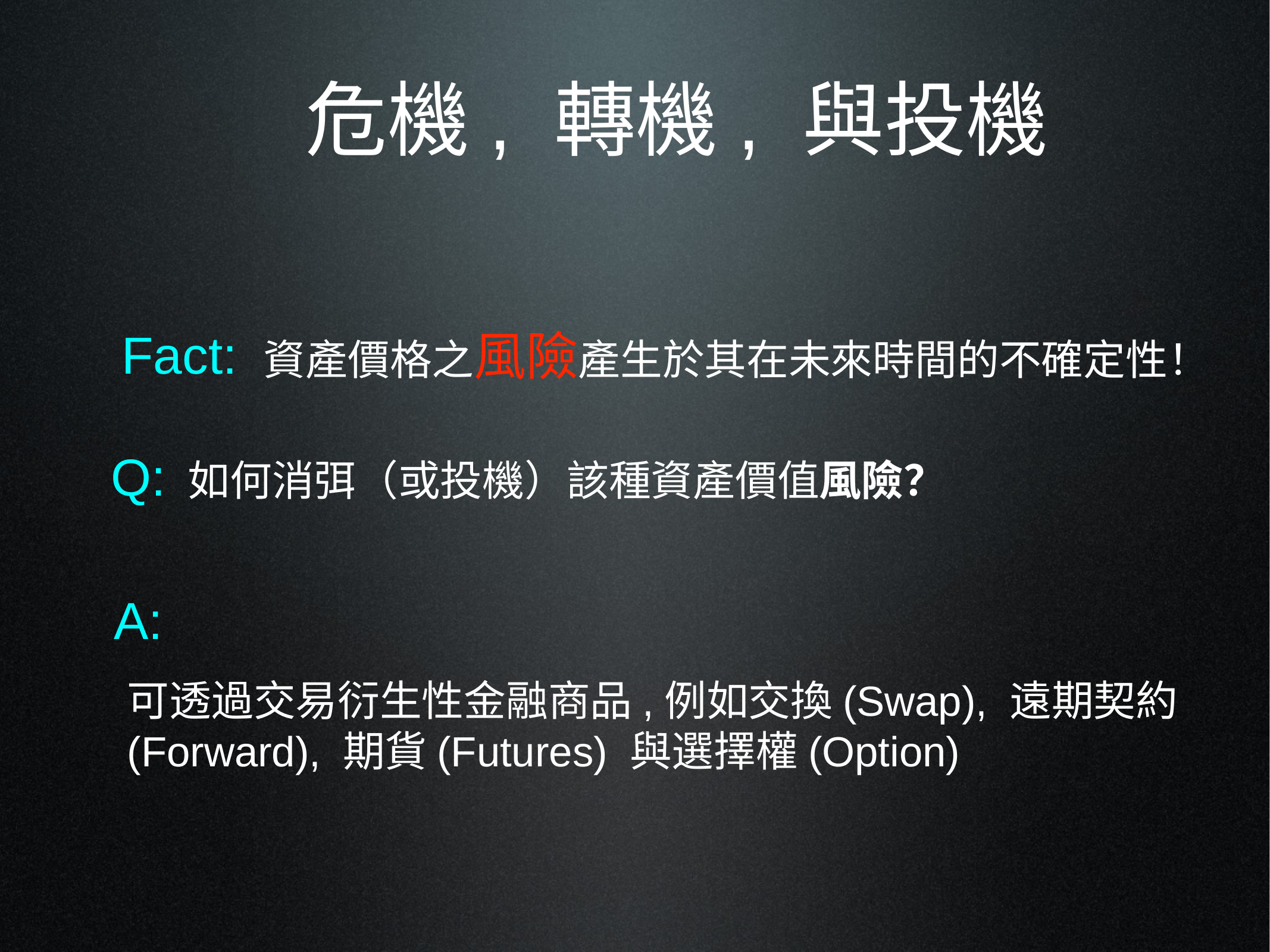

# 危機, 轉機, 與投機
資產價格之風險產生於其在未來時間的不確定性！
Fact:
Q: 如何消弭（或投機）該種資產價值風險？
A:
可透過交易衍生性金融商品,例如交換(Swap), 遠期契約(Forward), 期貨(Futures) 與選擇權(Option)
84